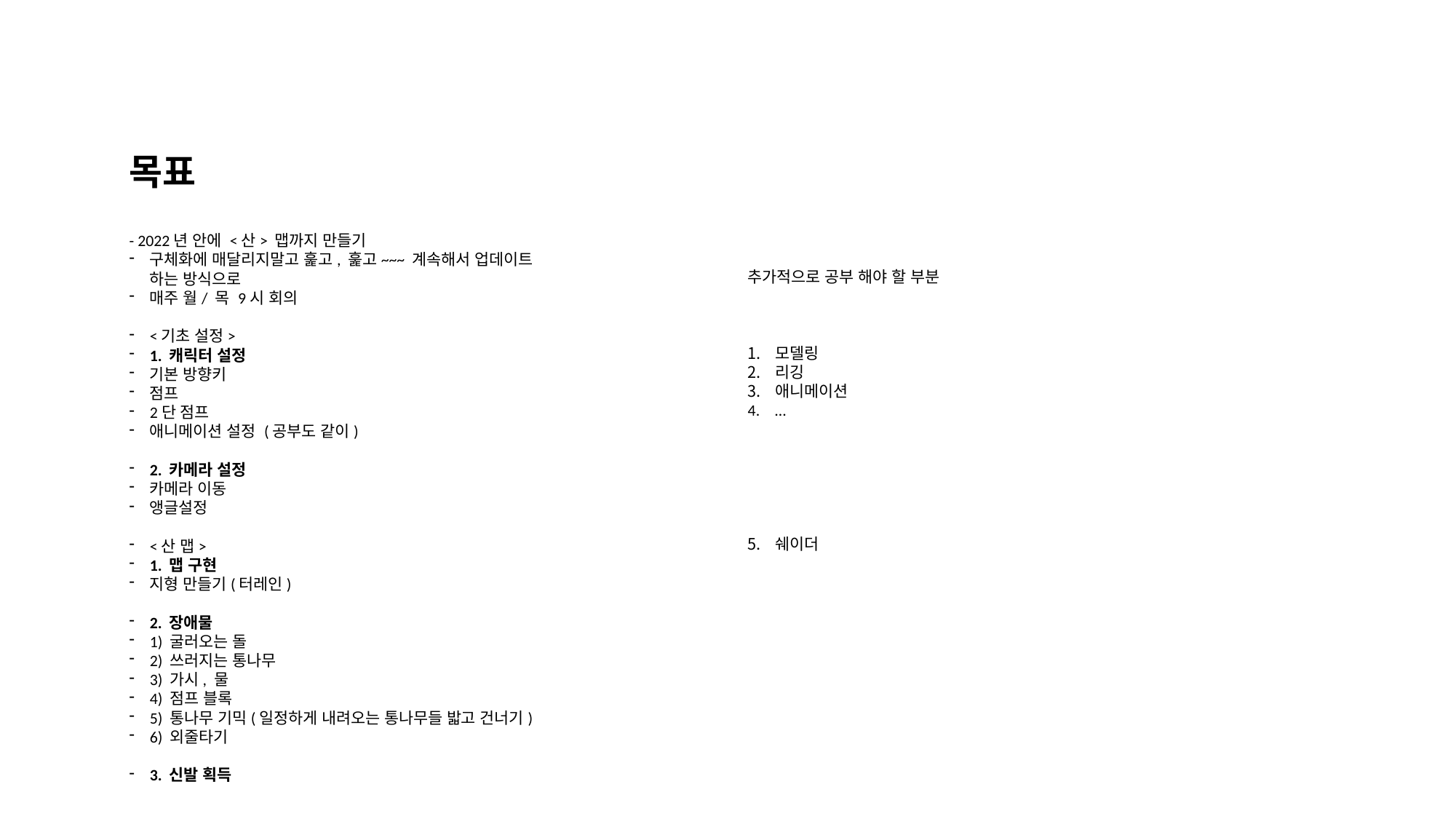

목표

- 2022년 안에 <산> 맵까지 만들기
구체화에 매달리지말고 훑고, 훑고~~~ 계속해서 업데이트 하는 방식으로
매주 월/ 목 9시 회의

<기초 설정>
1. 캐릭터 설정
기본 방향키
점프
2단 점프
애니메이션 설정 (공부도 같이)

2. 카메라 설정
카메라 이동
앵글설정

<산 맵>
1. 맵 구현
지형 만들기(터레인)

2. 장애물
1) 굴러오는 돌
2) 쓰러지는 통나무
3) 가시, 물
4) 점프 블록
5) 통나무 기믹(일정하게 내려오는 통나무들 밟고 건너기)
6) 외줄타기

3. 신발 획득

추가적으로 공부 해야 할 부분

모델링
리깅
애니메이션
…

쉐이더